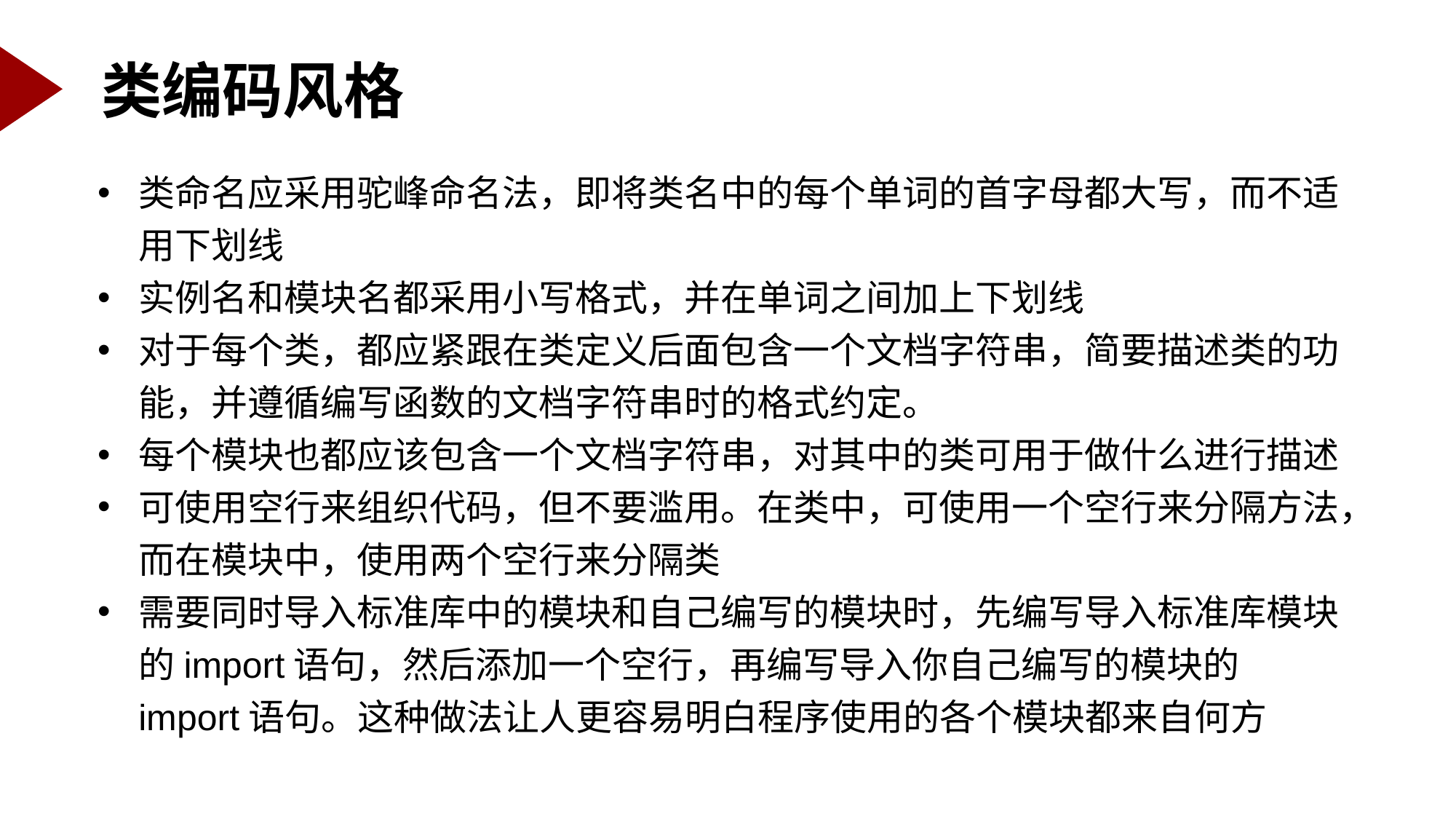

类编码风格

类命名应采用驼峰命名法，即将类名中的每个单词的首字母都大写，而不适用下划线
实例名和模块名都采用小写格式，并在单词之间加上下划线
对于每个类，都应紧跟在类定义后面包含一个文档字符串，简要描述类的功能，并遵循编写函数的文档字符串时的格式约定。
每个模块也都应该包含一个文档字符串，对其中的类可用于做什么进行描述
可使用空行来组织代码，但不要滥用。在类中，可使用一个空行来分隔方法，而在模块中，使用两个空行来分隔类
需要同时导入标准库中的模块和自己编写的模块时，先编写导入标准库模块的import语句，然后添加一个空行，再编写导入你自己编写的模块的import语句。这种做法让人更容易明白程序使用的各个模块都来自何方